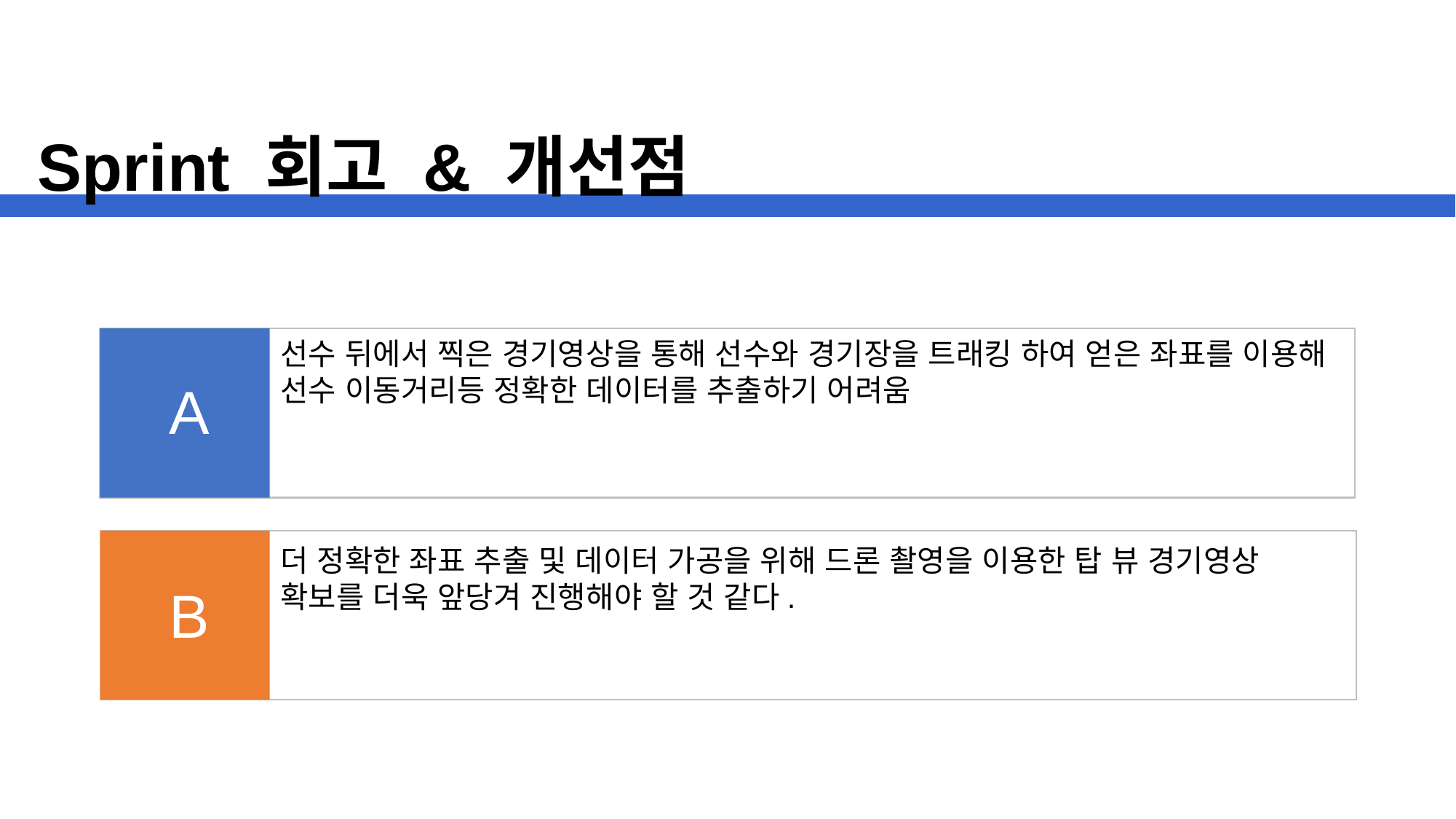

Sprint 회고 & 개선점

선수 뒤에서 찍은 경기영상을 통해 선수와 경기장을 트래킹 하여 얻은 좌표를 이용해 선수 이동거리등 정확한 데이터를 추출하기 어려움
A

더 정확한 좌표 추출 및 데이터 가공을 위해 드론 촬영을 이용한 탑 뷰 경기영상 확보를 더욱 앞당겨 진행해야 할 것 같다.
B